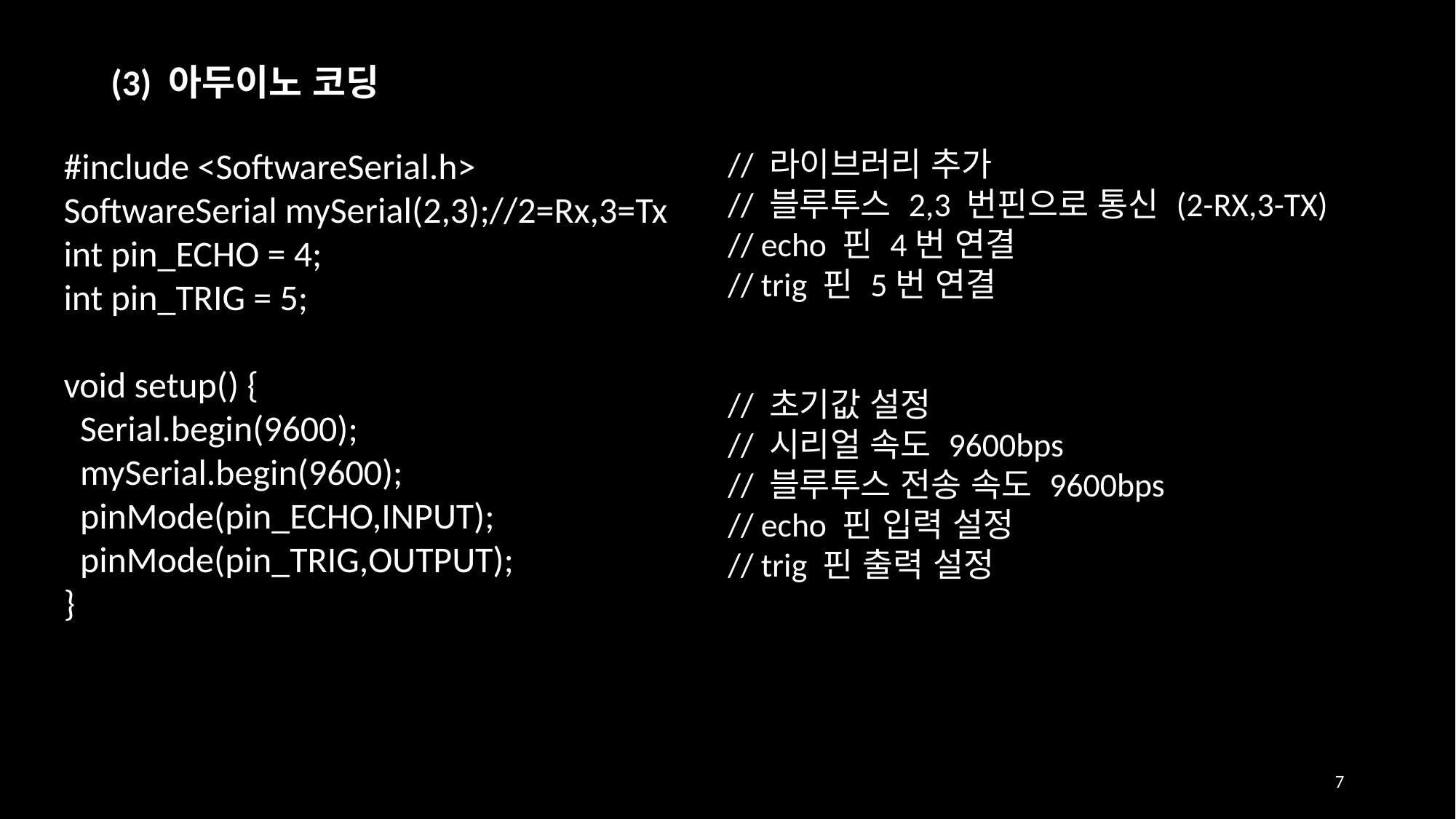

(3) 아두이노 코딩
#include <SoftwareSerial.h>
SoftwareSerial mySerial(2,3);//2=Rx,3=Tx
int pin_ECHO = 4;
int pin_TRIG = 5;

void setup() {
  Serial.begin(9600);
  mySerial.begin(9600);
  pinMode(pin_ECHO,INPUT);
  pinMode(pin_TRIG,OUTPUT);
}

// 라이브러리 추가
// 블루투스 2,3 번핀으로 통신 (2-RX,3-TX)
// echo 핀 4번 연결
// trig 핀 5번 연결

// 초기값 설정
// 시리얼 속도 9600bps
// 블루투스 전송 속도 9600bps
// echo 핀 입력 설정
// trig 핀 출력 설정
7